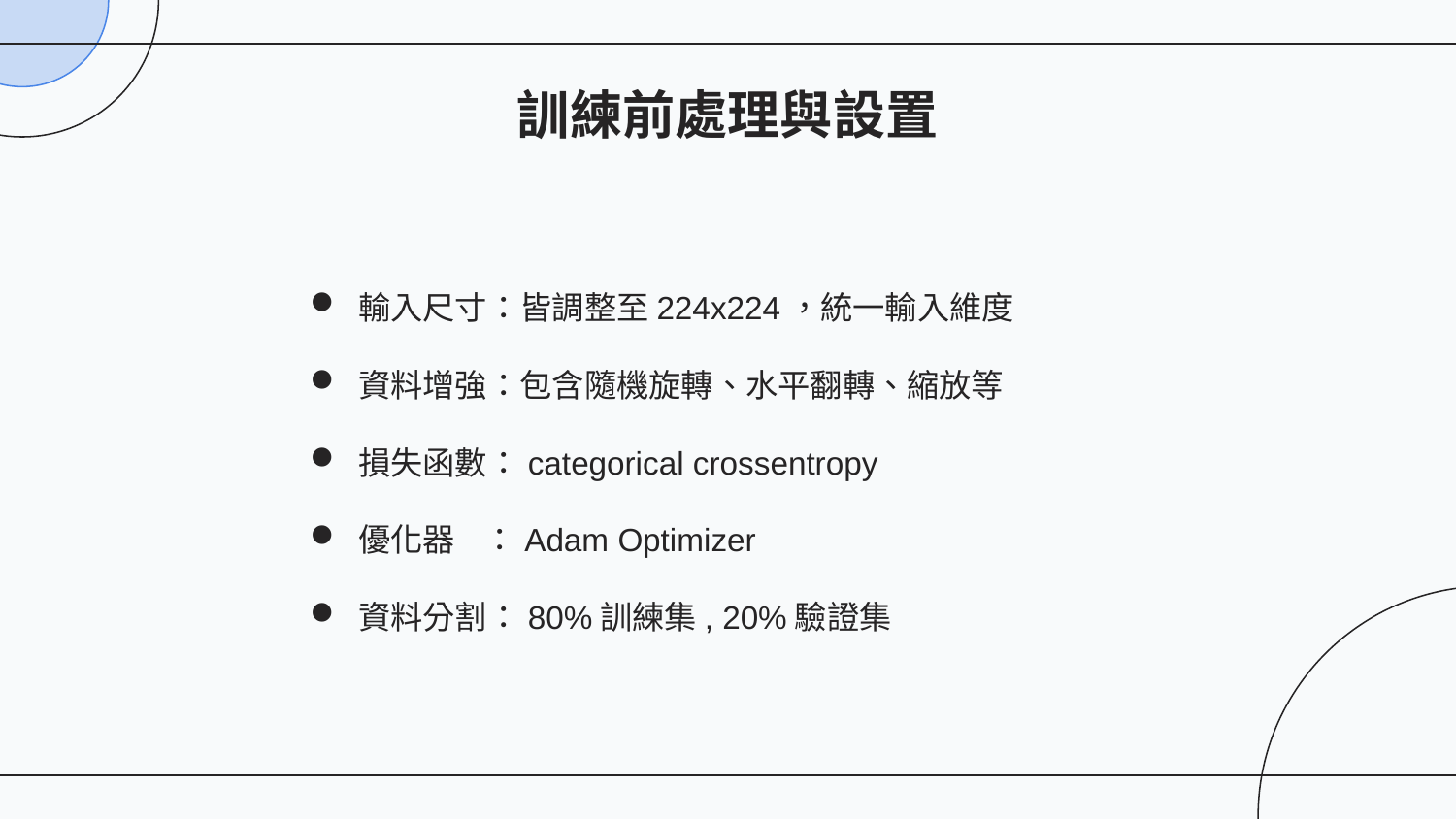

# 訓練前處理與設置
輸入尺寸：皆調整至224x224，統一輸入維度
資料增強：包含隨機旋轉、水平翻轉、縮放等
損失函數：categorical crossentropy
優化器    ：Adam Optimizer
資料分割：80%訓練集, 20%驗證集